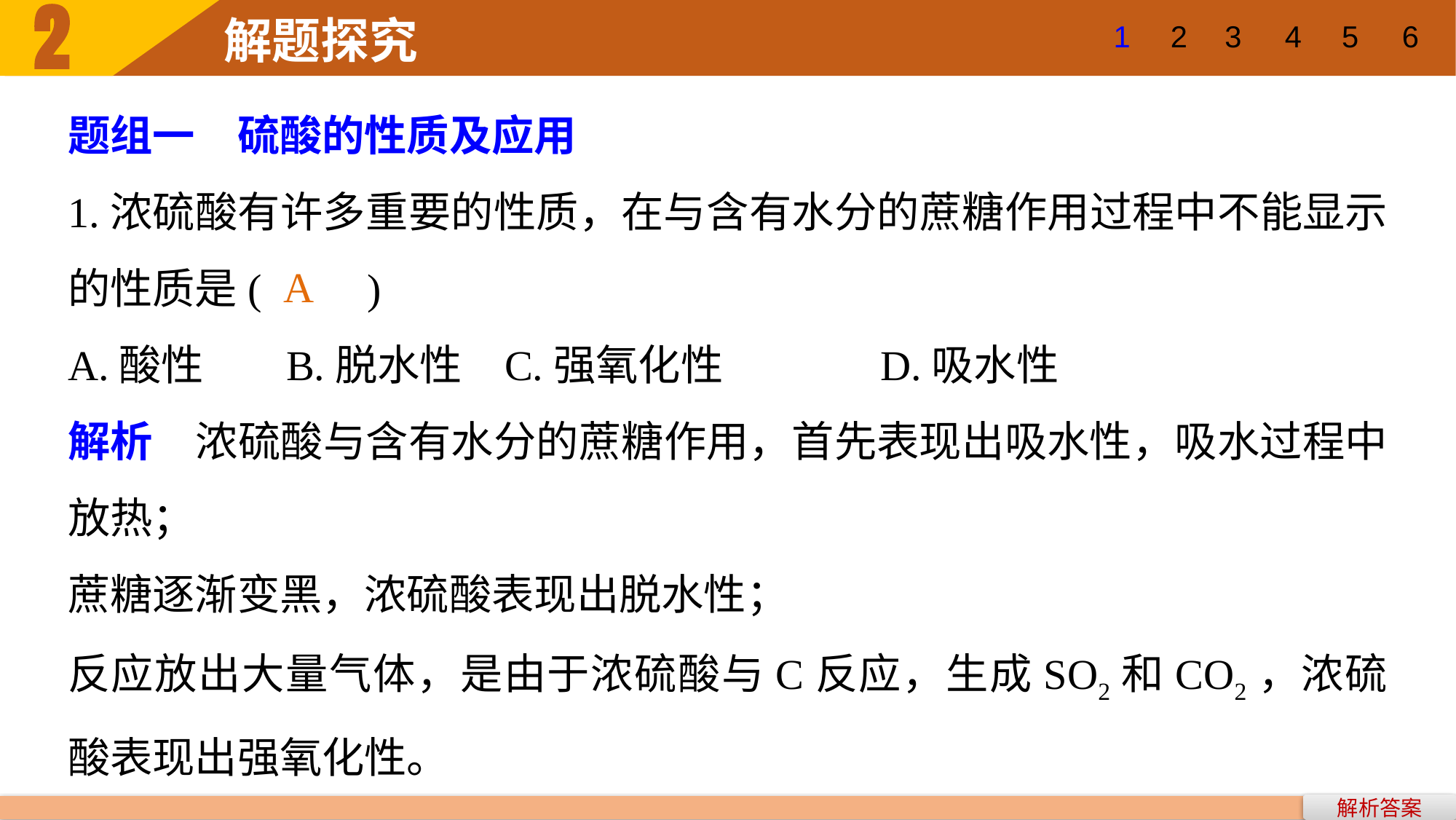

1
2
3
4
5
6
题组一　硫酸的性质及应用
1.浓硫酸有许多重要的性质，在与含有水分的蔗糖作用过程中不能显示的性质是(　　)
A.酸性  	B.脱水性  	C.强氧化性  	    D.吸水性
解析　浓硫酸与含有水分的蔗糖作用，首先表现出吸水性，吸水过程中放热；
蔗糖逐渐变黑，浓硫酸表现出脱水性；
反应放出大量气体，是由于浓硫酸与C反应，生成SO2和CO2，浓硫酸表现出强氧化性。
A
解析答案